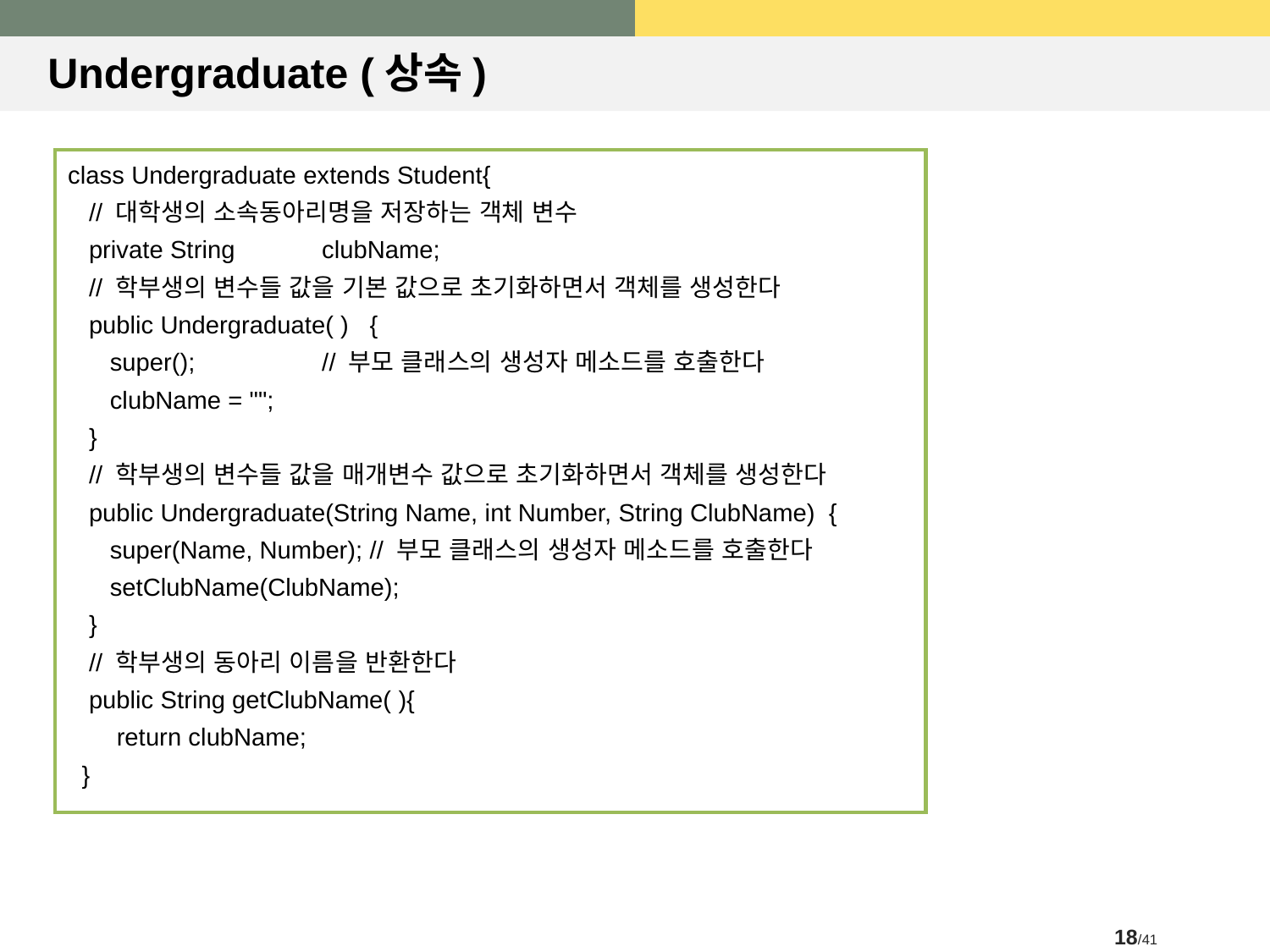

# Undergraduate (상속)
class Undergraduate extends Student{
   // 대학생의 소속동아리명을 저장하는 객체 변수
   private String	clubName;
   // 학부생의 변수들 값을 기본 값으로 초기화하면서 객체를 생성한다
   public Undergraduate( )   {
      super();	// 부모 클래스의 생성자 메소드를 호출한다
      clubName = "";
   }
   // 학부생의 변수들 값을 매개변수 값으로 초기화하면서 객체를 생성한다
   public Undergraduate(String Name, int Number, String ClubName)  {
      super(Name, Number); // 부모 클래스의 생성자 메소드를 호출한다
      setClubName(ClubName);
   }
   // 학부생의 동아리 이름을 반환한다
   public String getClubName( ){
       return clubName;
  }